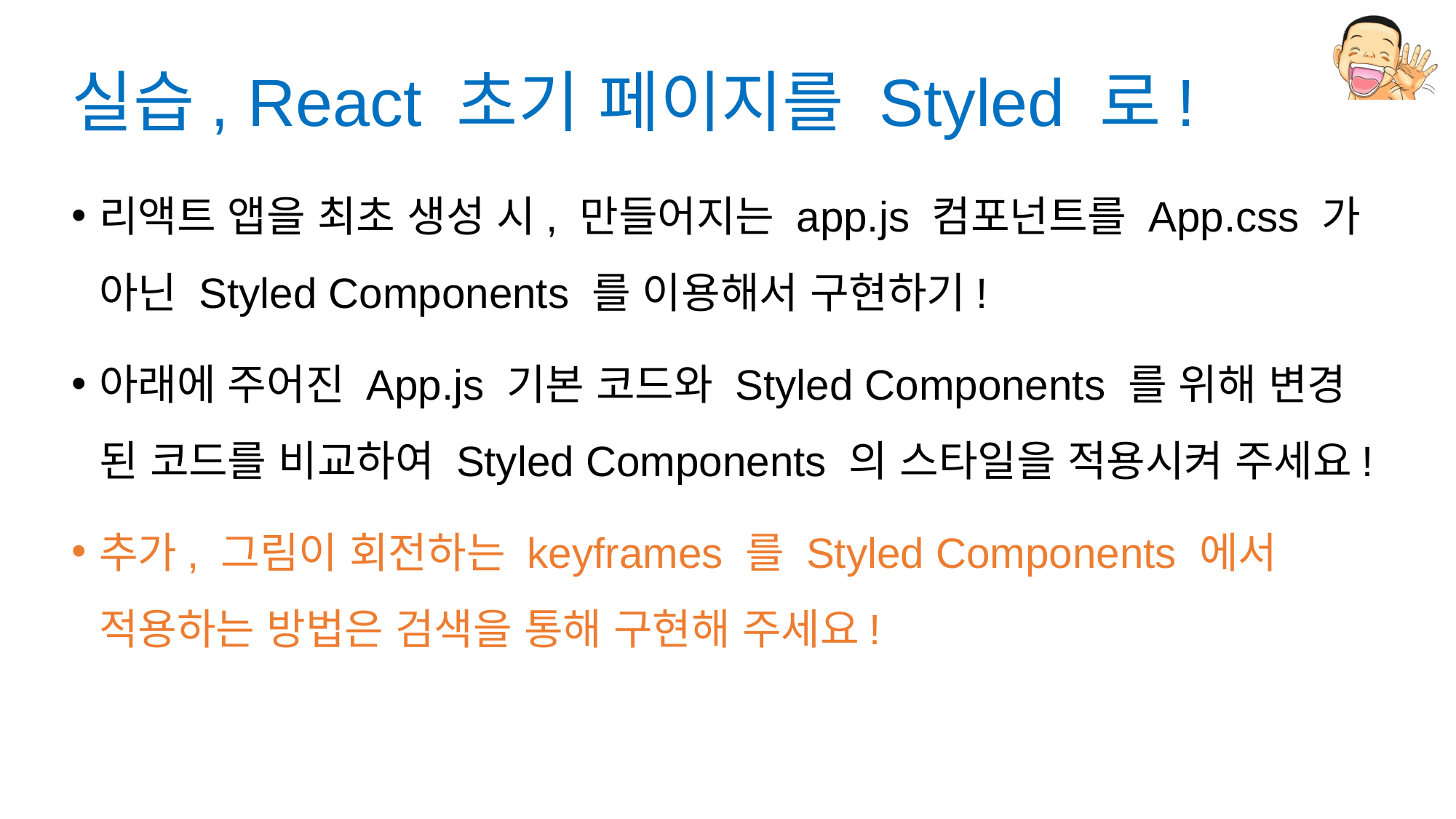

# 실습, React 초기 페이지를 Styled 로!
리액트 앱을 최초 생성 시, 만들어지는 app.js 컴포넌트를 App.css 가 아닌 Styled Components 를 이용해서 구현하기!
아래에 주어진 App.js 기본 코드와 Styled Components 를 위해 변경 된 코드를 비교하여 Styled Components 의 스타일을 적용시켜 주세요!
추가, 그림이 회전하는 keyframes 를 Styled Components 에서 적용하는 방법은 검색을 통해 구현해 주세요!